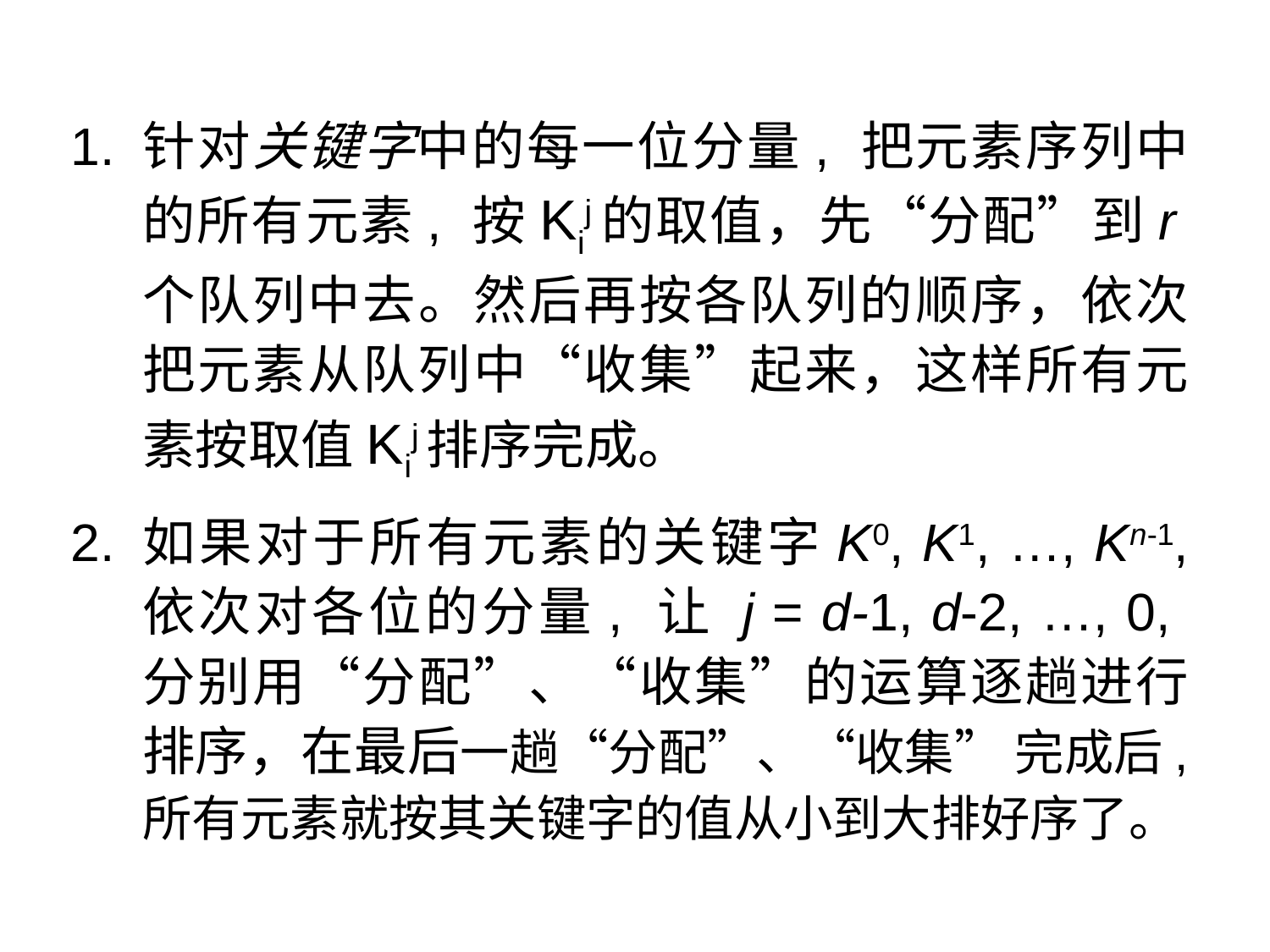

针对关键字中的每一位分量, 把元素序列中的所有元素, 按Kij的取值，先“分配”到r个队列中去。然后再按各队列的顺序，依次把元素从队列中“收集”起来，这样所有元素按取值Kij排序完成。
如果对于所有元素的关键字K0, K1, …, Kn-1, 依次对各位的分量, 让 j = d-1, d-2, …, 0,  分别用“分配”、“收集”的运算逐趟进行排序，在最后一趟“分配”、“收集” 完成后, 所有元素就按其关键字的值从小到大排好序了。